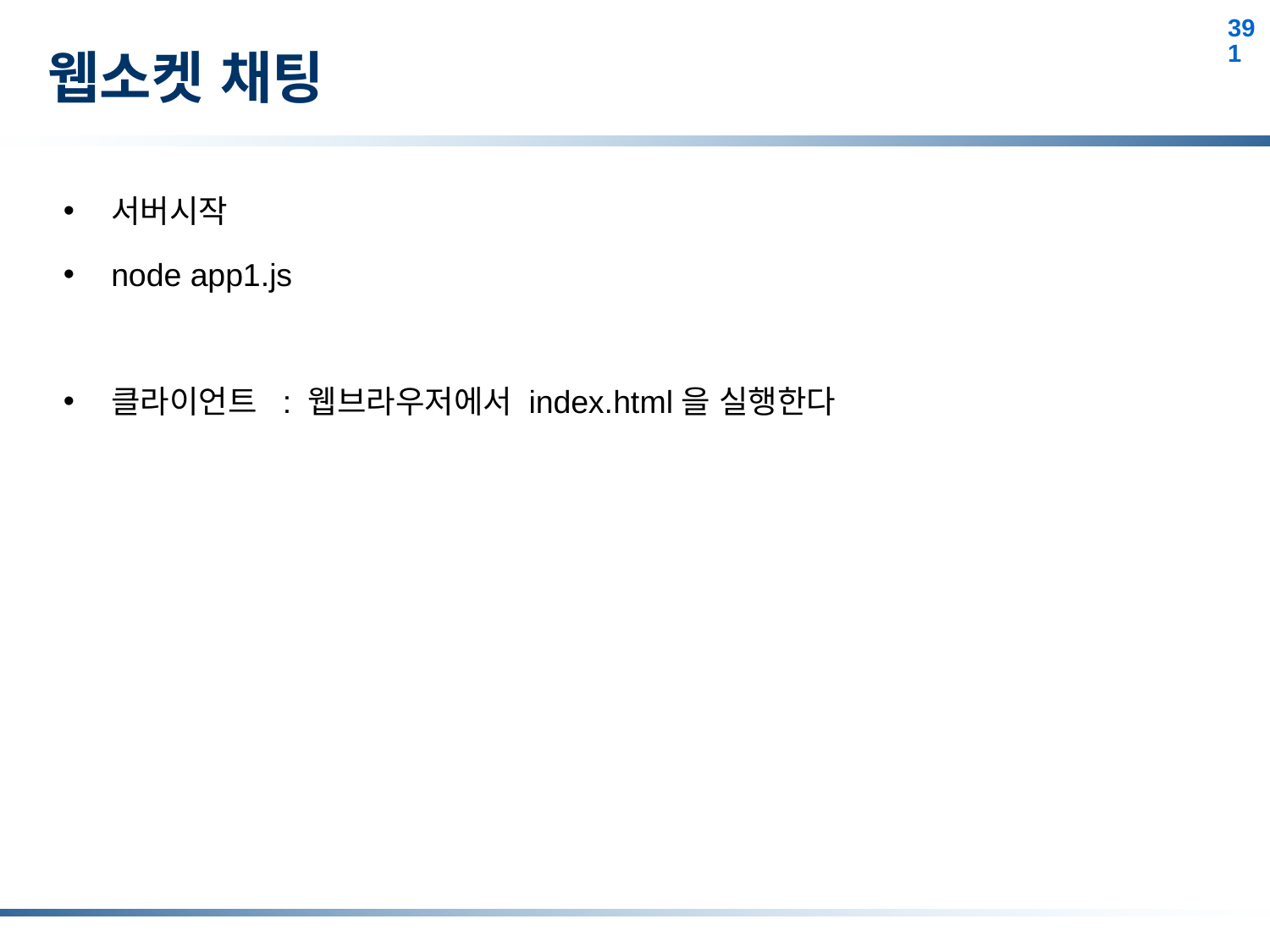

# 웹소켓 채팅
서버시작
node app1.js

클라이언트  : 웹브라우저에서 index.html을 실행한다